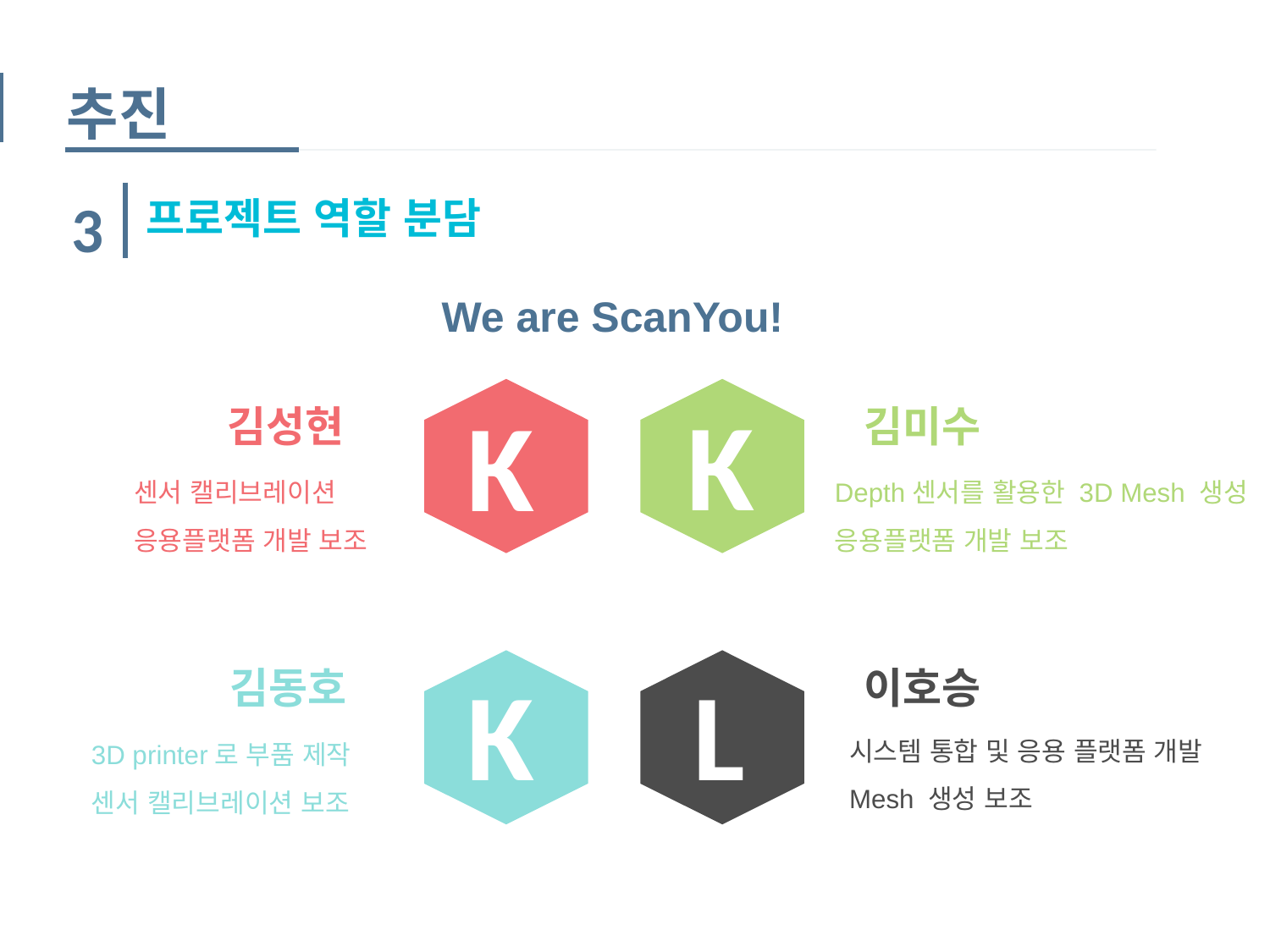

추진
3
프로젝트 역할 분담
We are ScanYou!
K
K

김성현
김미수
센서 캘리브레이션
응용플랫폼 개발 보조
Depth센서를 활용한 3D Mesh 생성
응용플랫폼 개발 보조

K
L
김동호

이호승
시스템 통합 및 응용 플랫폼 개발
Mesh 생성 보조
3D printer로 부품 제작
센서 캘리브레이션 보조